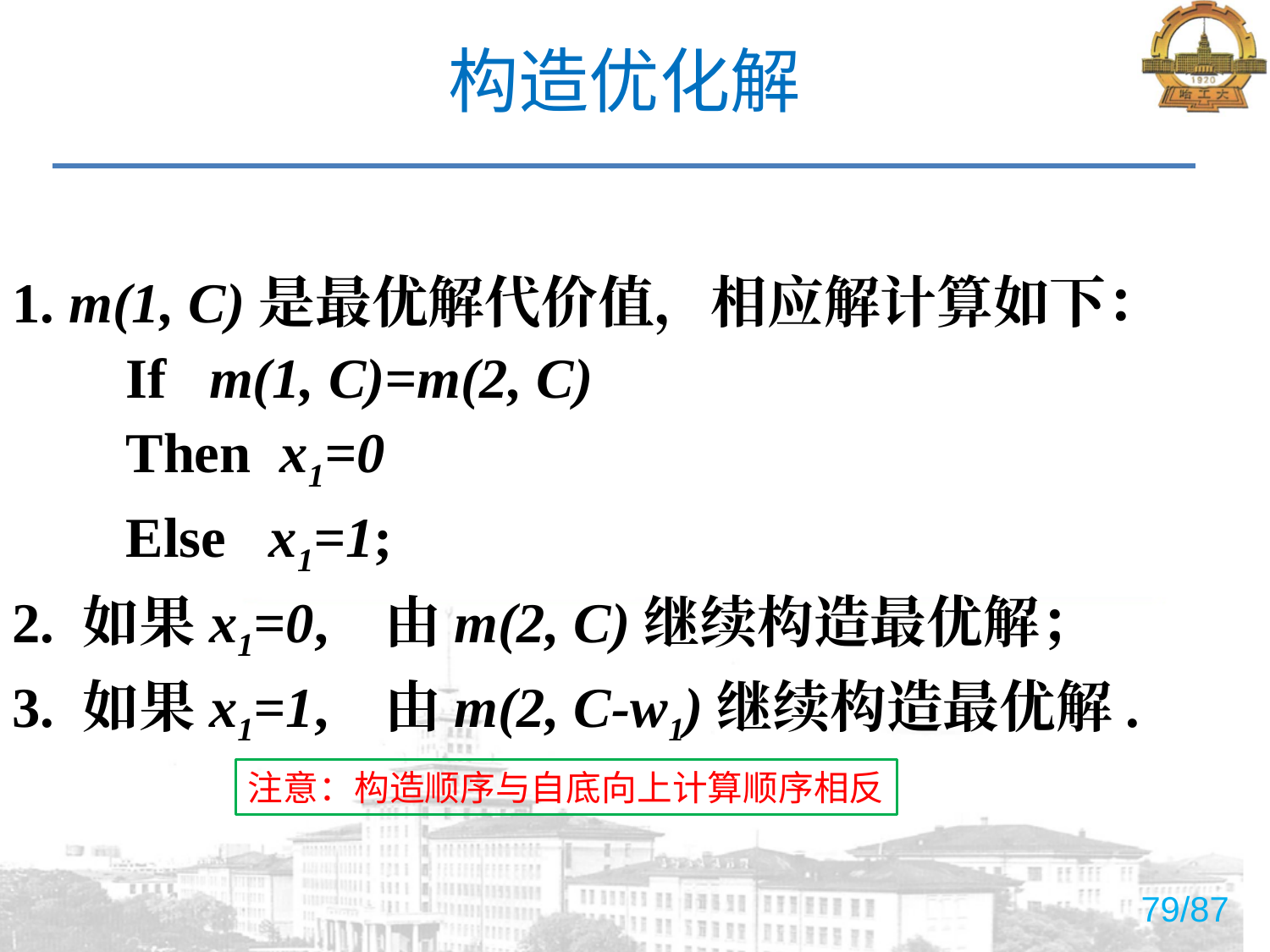

# 构造优化解
1. m(1, C)是最优解代价值，相应解计算如下：
        If   m(1, C)=m(2, C)
        Then  x1=0
        Else   x1=1;
2. 如果x1=0,   由m(2, C)继续构造最优解；
3. 如果x1=1,   由m(2, C-w1)继续构造最优解.
注意：构造顺序与自底向上计算顺序相反